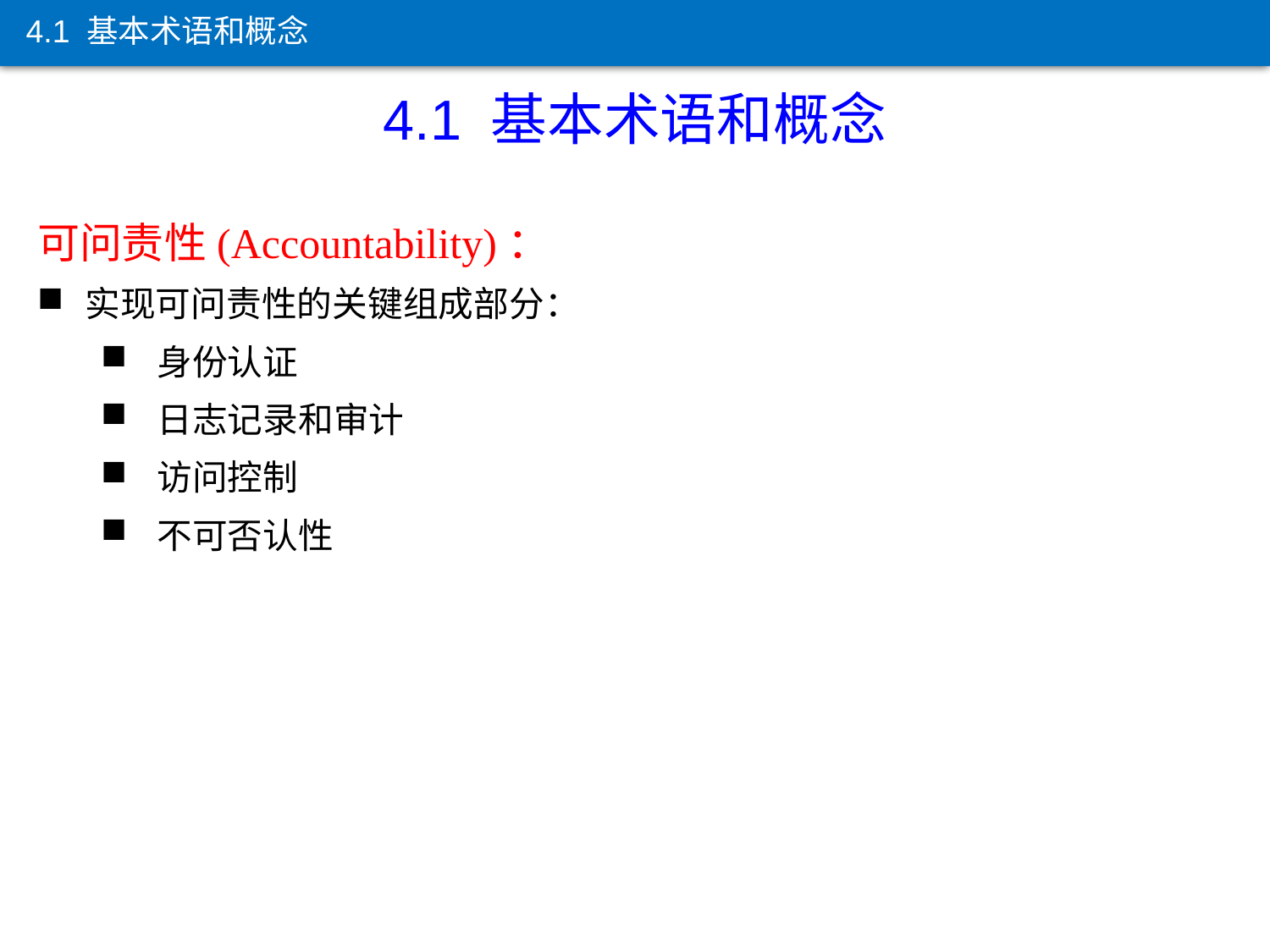

4.1 基本术语和概念
4.1 基本术语和概念
可问责性(Accountability)：
实现可问责性的关键组成部分：
 身份认证
 日志记录和审计
 访问控制
 不可否认性
31